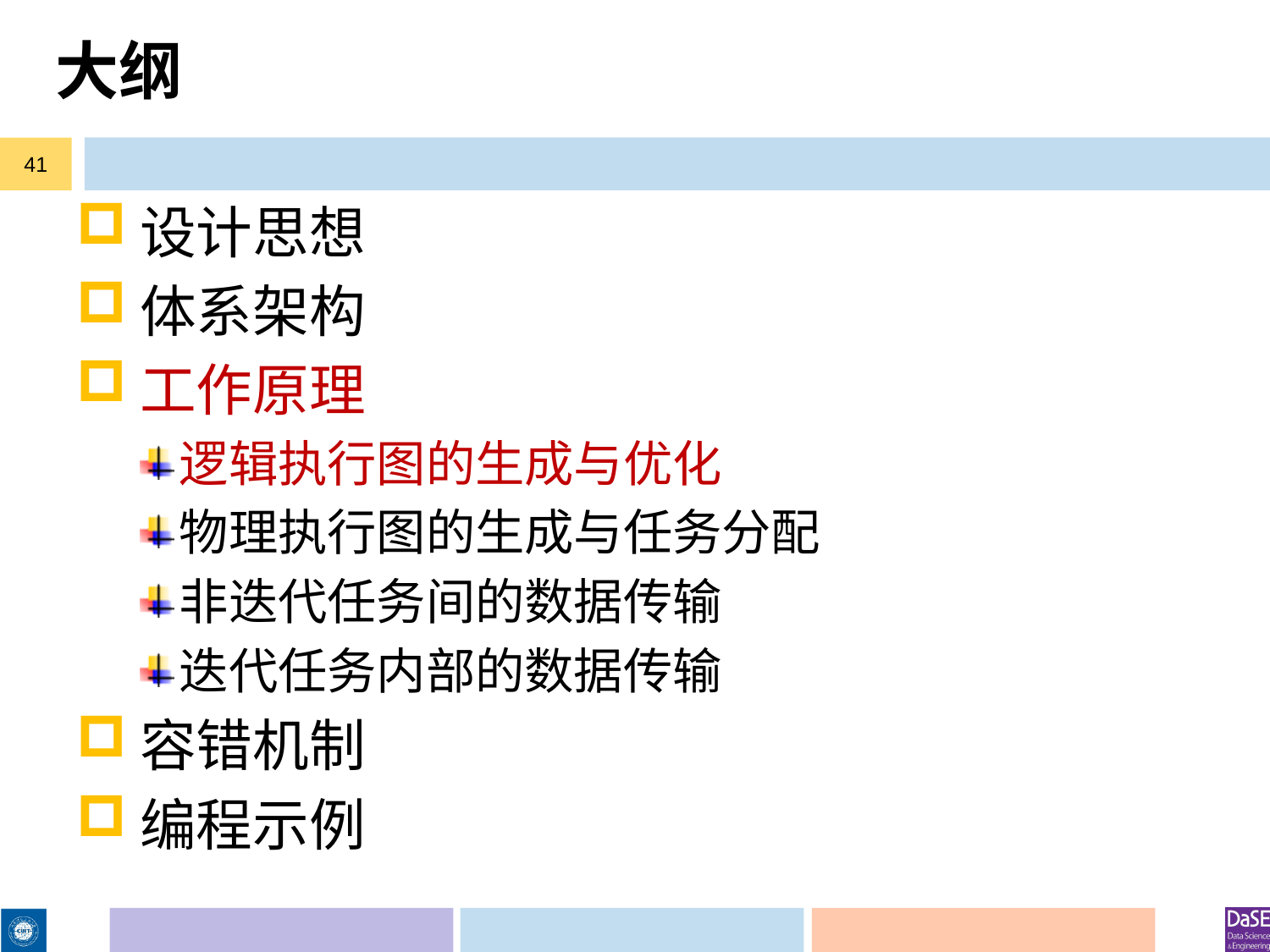

# 大纲
41
设计思想
体系架构
工作原理
逻辑执行图的生成与优化
物理执行图的生成与任务分配
非迭代任务间的数据传输
迭代任务内部的数据传输
容错机制
编程示例